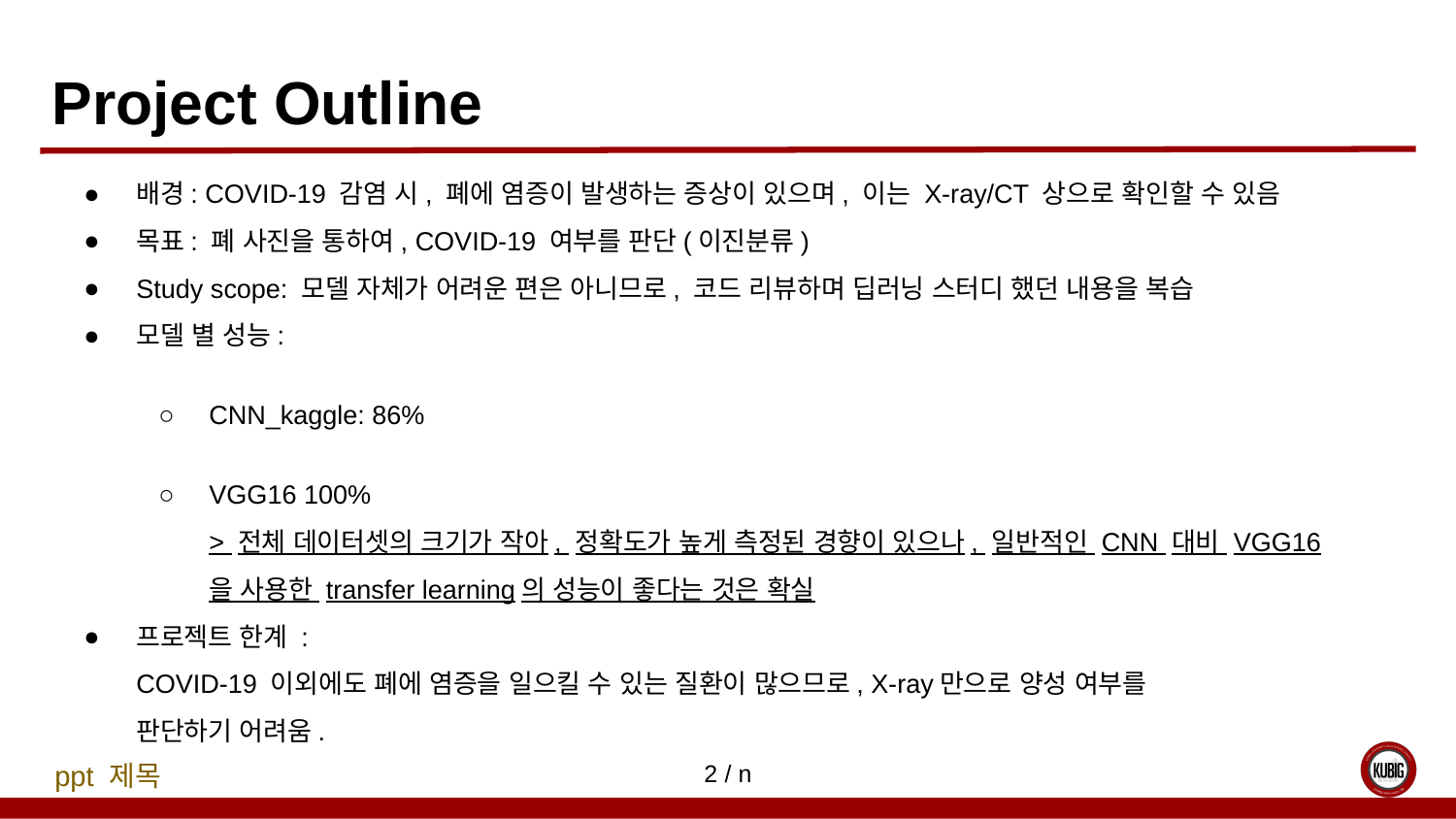

# Project Outline
배경: COVID-19 감염 시, 폐에 염증이 발생하는 증상이 있으며, 이는 X-ray/CT 상으로 확인할 수 있음
목표: 폐 사진을 통하여, COVID-19 여부를 판단(이진분류)
Study scope: 모델 자체가 어려운 편은 아니므로, 코드 리뷰하며 딥러닝 스터디 했던 내용을 복습
모델 별 성능:
CNN_kaggle: 86%
VGG16 100%
> 전체 데이터셋의 크기가 작아, 정확도가 높게 측정된 경향이 있으나, 일반적인 CNN 대비 VGG16을 사용한 transfer learning의 성능이 좋다는 것은 확실
프로젝트 한계 :
COVID-19 이외에도 폐에 염증을 일으킬 수 있는 질환이 많으므로, X-ray만으로 양성 여부를
판단하기 어려움.
2 / n